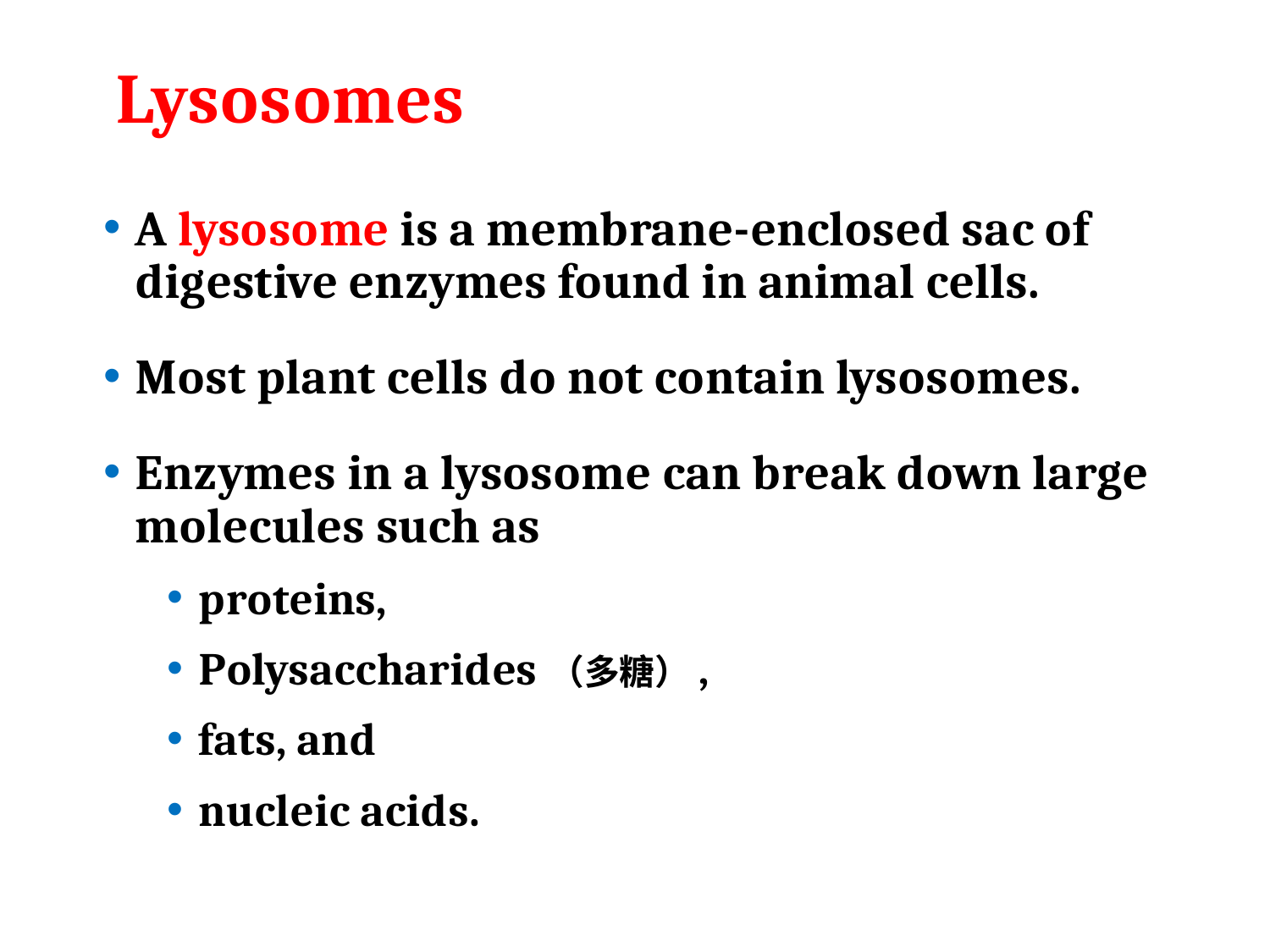

# Lysosomes
A lysosome is a membrane-enclosed sac of digestive enzymes found in animal cells.
Most plant cells do not contain lysosomes.
Enzymes in a lysosome can break down large molecules such as
proteins,
Polysaccharides（多糖）,
fats, and
nucleic acids.